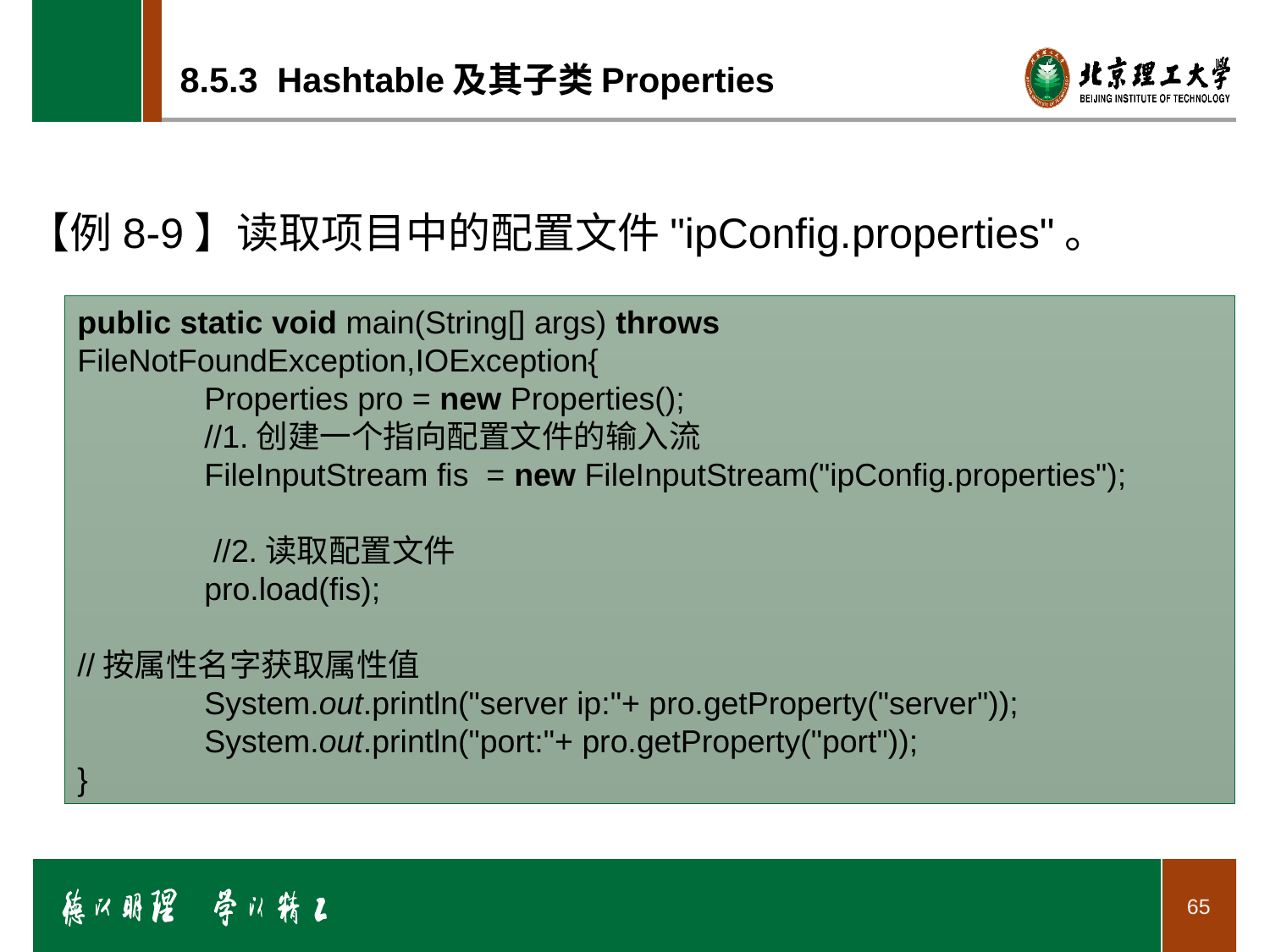

# 8.5.3  Hashtable及其子类Properties
【例8-9】读取项目中的配置文件"ipConfig.properties"。
public static void main(String[] args) throws FileNotFoundException,IOException{
	Properties pro = new Properties();
	//1.创建一个指向配置文件的输入流
	FileInputStream fis  = new FileInputStream("ipConfig.properties");
	 //2.读取配置文件
	pro.load(fis);

//按属性名字获取属性值
	System.out.println("server ip:"+ pro.getProperty("server"));
	System.out.println("port:"+ pro.getProperty("port"));
}